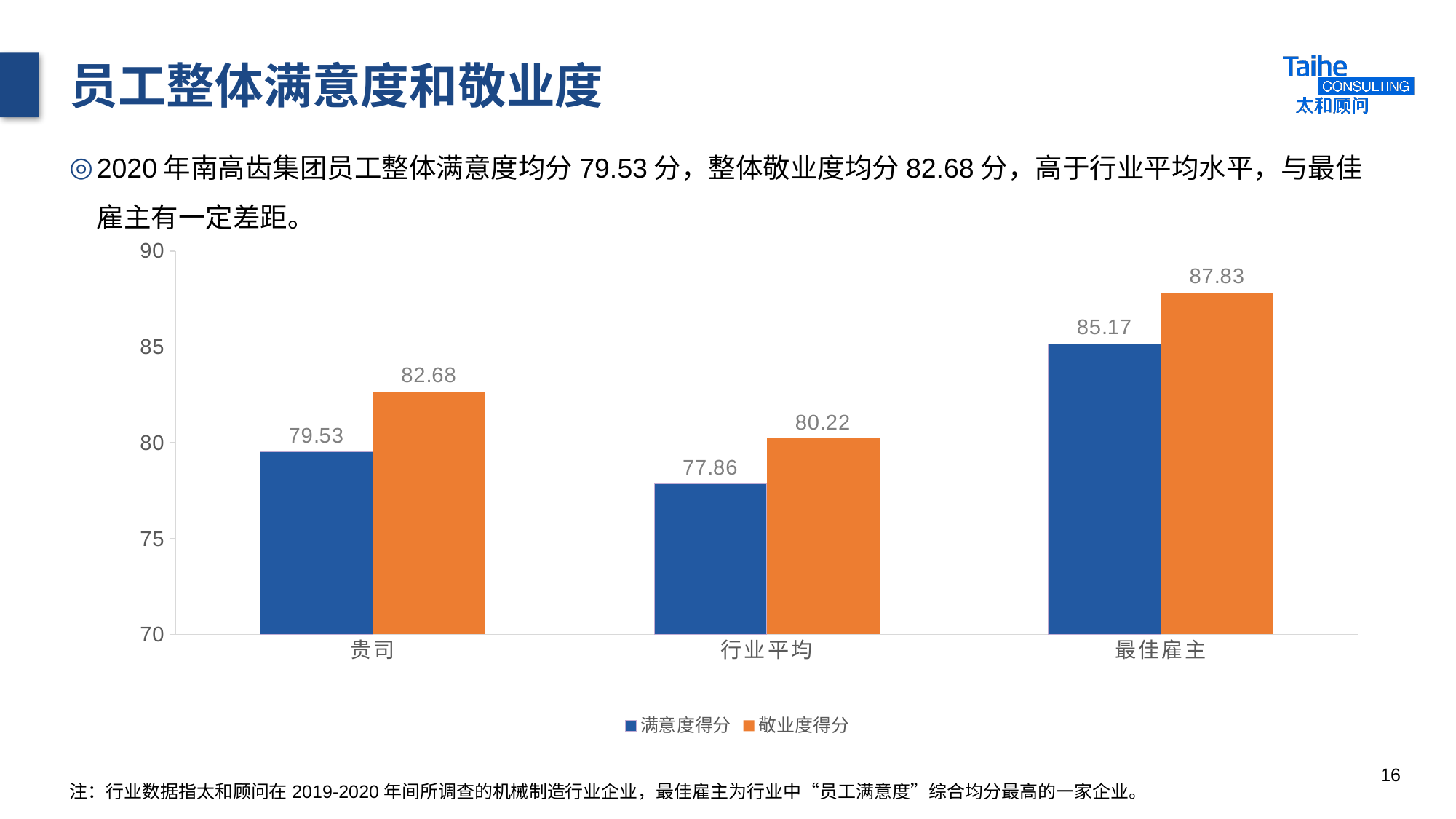

# 员工整体满意度和敬业度
2020年南高齿集团员工整体满意度均分79.53分，整体敬业度均分82.68分，高于行业平均水平，与最佳雇主有一定差距。

### Chart

| Category | 满意度得分 | 敬业度得分 |
|---|---|---|
| 贵司 | 79.53 | 82.68 |
| 行业平均 | 77.86 | 80.22 |
| 最佳雇主 | 85.17 | 87.83 |
16
注：行业数据指太和顾问在2019-2020年间所调查的机械制造行业企业，最佳雇主为行业中“员工满意度”综合均分最高的一家企业。